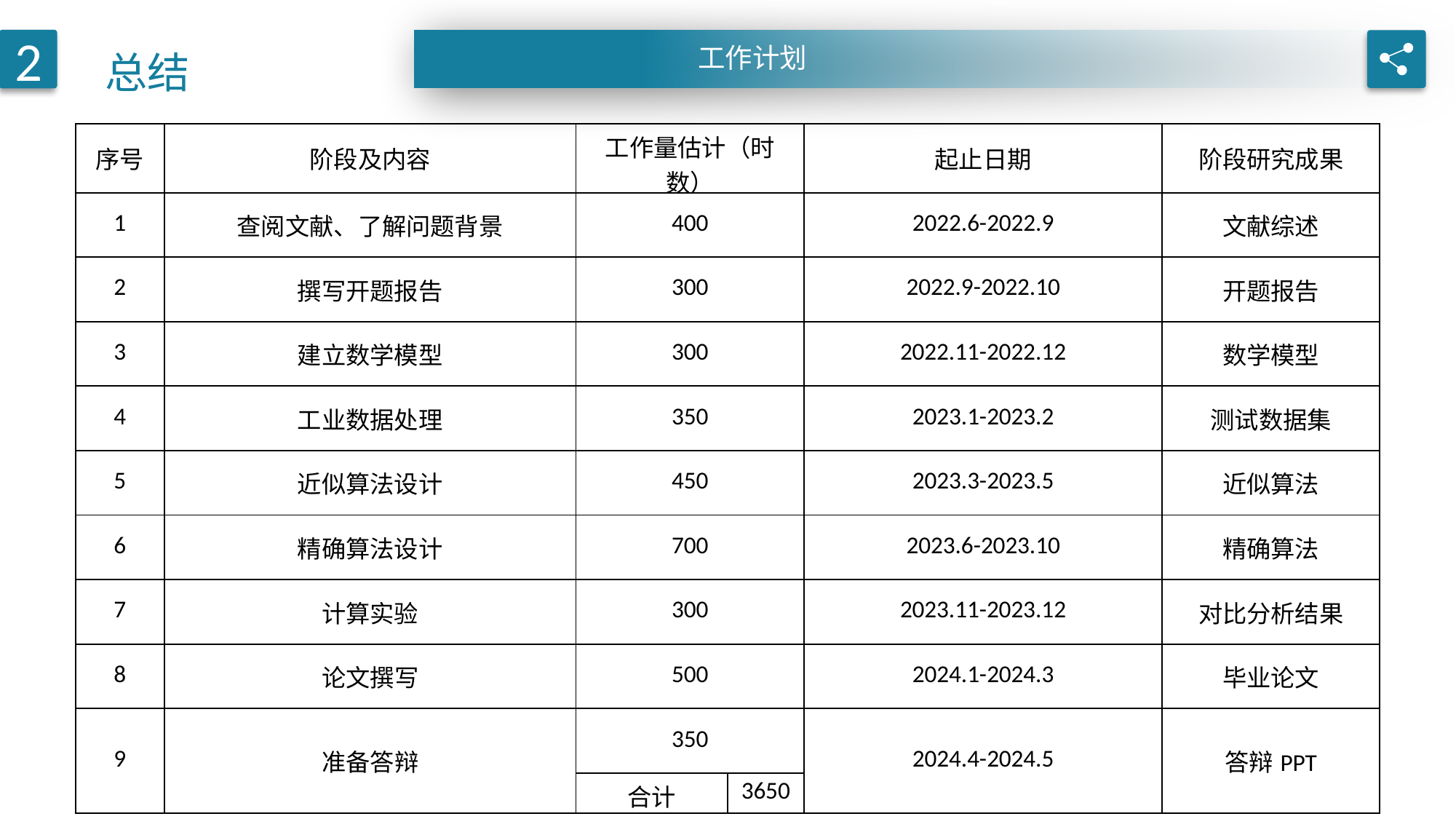

总结
2

工作计划

| 序号 | 阶段及内容 | 工作量估计（时数） |  | 起止日期 | 阶段研究成果 |
| --- | --- | --- | --- | --- | --- |
| 1 | 查阅文献、了解问题背景 | 400 |  | 2022.6-2022.9 | 文献综述 |
| 2 | 撰写开题报告 | 300 |  | 2022.9-2022.10 | 开题报告 |
| 3 | 建立数学模型 | 300 |  | 2022.11-2022.12 | 数学模型 |
| 4 | 工业数据处理 | 350 |  | 2023.1-2023.2 | 测试数据集 |
| 5 | 近似算法设计 | 450 |  | 2023.3-2023.5 | 近似算法 |
| 6 | 精确算法设计 | 700 |  | 2023.6-2023.10 | 精确算法 |
| 7 | 计算实验 | 300 |  | 2023.11-2023.12 | 对比分析结果 |
| 8 | 论文撰写 | 500 |  | 2024.1-2024.3 | 毕业论文 |
| 9 | 准备答辩 | 350 |  | 2024.4-2024.5 | 答辩PPT |
|  |  | 合计 | 3650 |  |  |